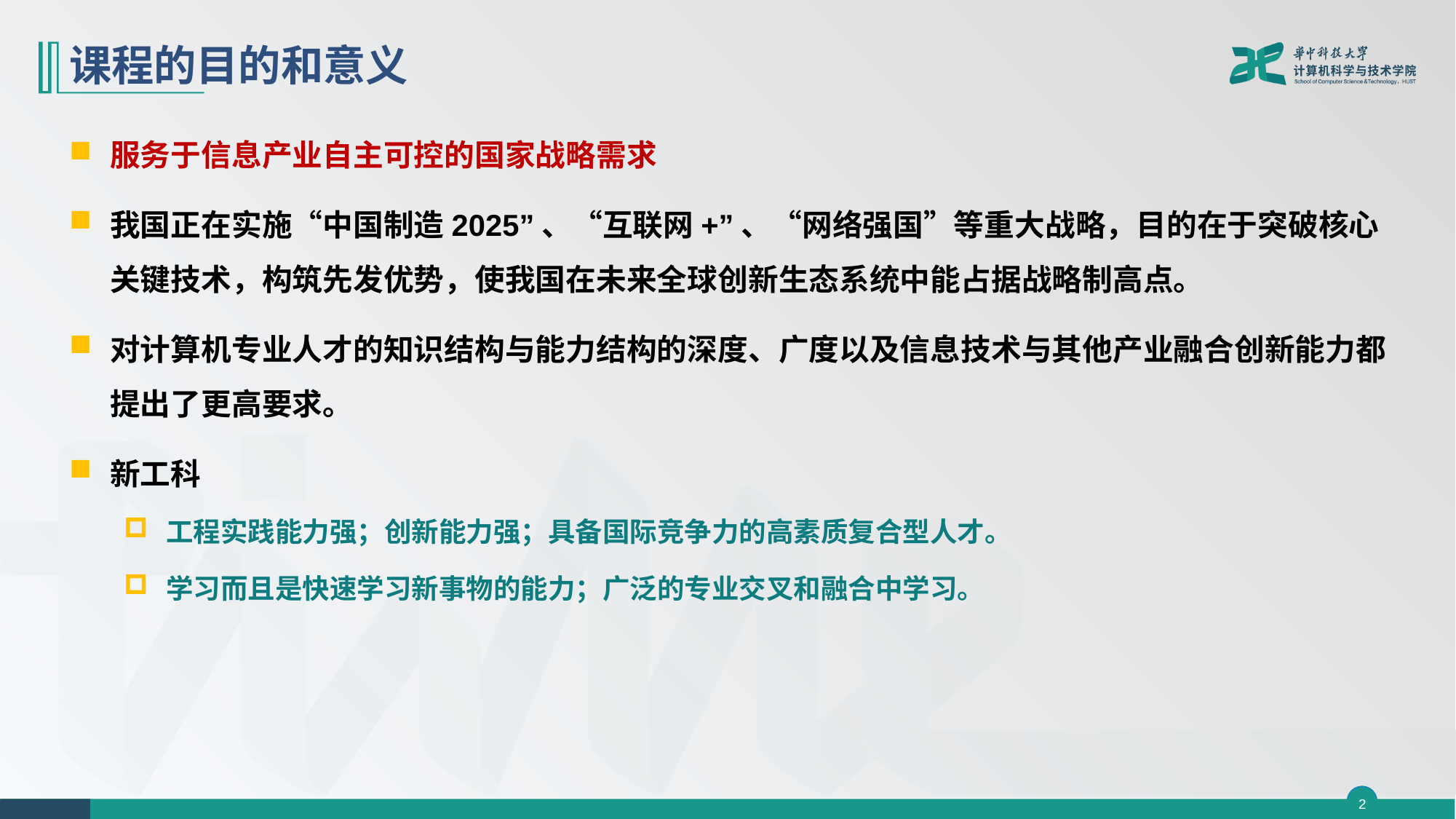

# 课程的目的和意义
服务于信息产业自主可控的国家战略需求
我国正在实施“中国制造2025”、“互联网+”、“网络强国”等重大战略，目的在于突破核心关键技术，构筑先发优势，使我国在未来全球创新生态系统中能占据战略制高点。
对计算机专业人才的知识结构与能力结构的深度、广度以及信息技术与其他产业融合创新能力都提出了更高要求。
新工科
工程实践能力强；创新能力强；具备国际竞争力的高素质复合型人才。
学习而且是快速学习新事物的能力；广泛的专业交叉和融合中学习。